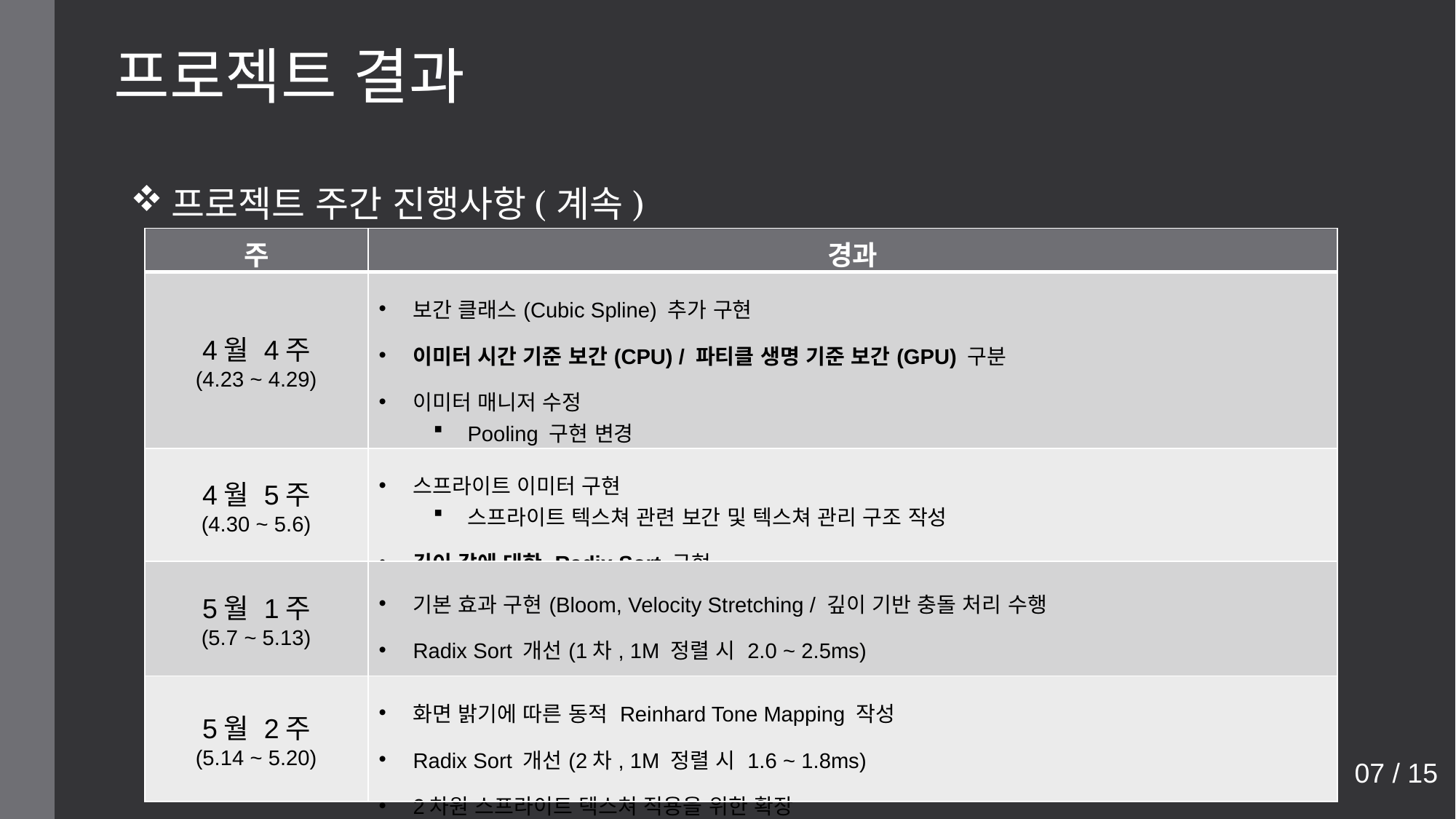

프로젝트 결과
프로젝트 주간 진행사항(계속)
| 주 | 경과 |
| --- | --- |
| 4월 4주 (4.23 ~ 4.29) | 보간 클래스(Cubic Spline) 추가 구현 이미터 시간 기준 보간(CPU) / 파티클 생명 기준 보간(GPU) 구분 이미터 매니저 수정 Pooling 구현 변경 Append / Consume Structured Buffer 및 카운트 값 활용 |
| 4월 5주 (4.30 ~ 5.6) | 스프라이트 이미터 구현 스프라이트 텍스쳐 관련 보간 및 텍스쳐 관리 구조 작성 깊이 값에 대한 Radix Sort 구현 |
| 5월 1주 (5.7 ~ 5.13) | 기본 효과 구현(Bloom, Velocity Stretching / 깊이 기반 충돌 처리 수행 Radix Sort 개선(1차, 1M 정렬 시 2.0 ~ 2.5ms) |
| 5월 2주 (5.14 ~ 5.20) | 화면 밝기에 따른 동적 Reinhard Tone Mapping 작성 Radix Sort 개선(2차, 1M 정렬 시 1.6 ~ 1.8ms) 2차원 스프라이트 텍스쳐 적용을 위한 확장 |
07 / 15